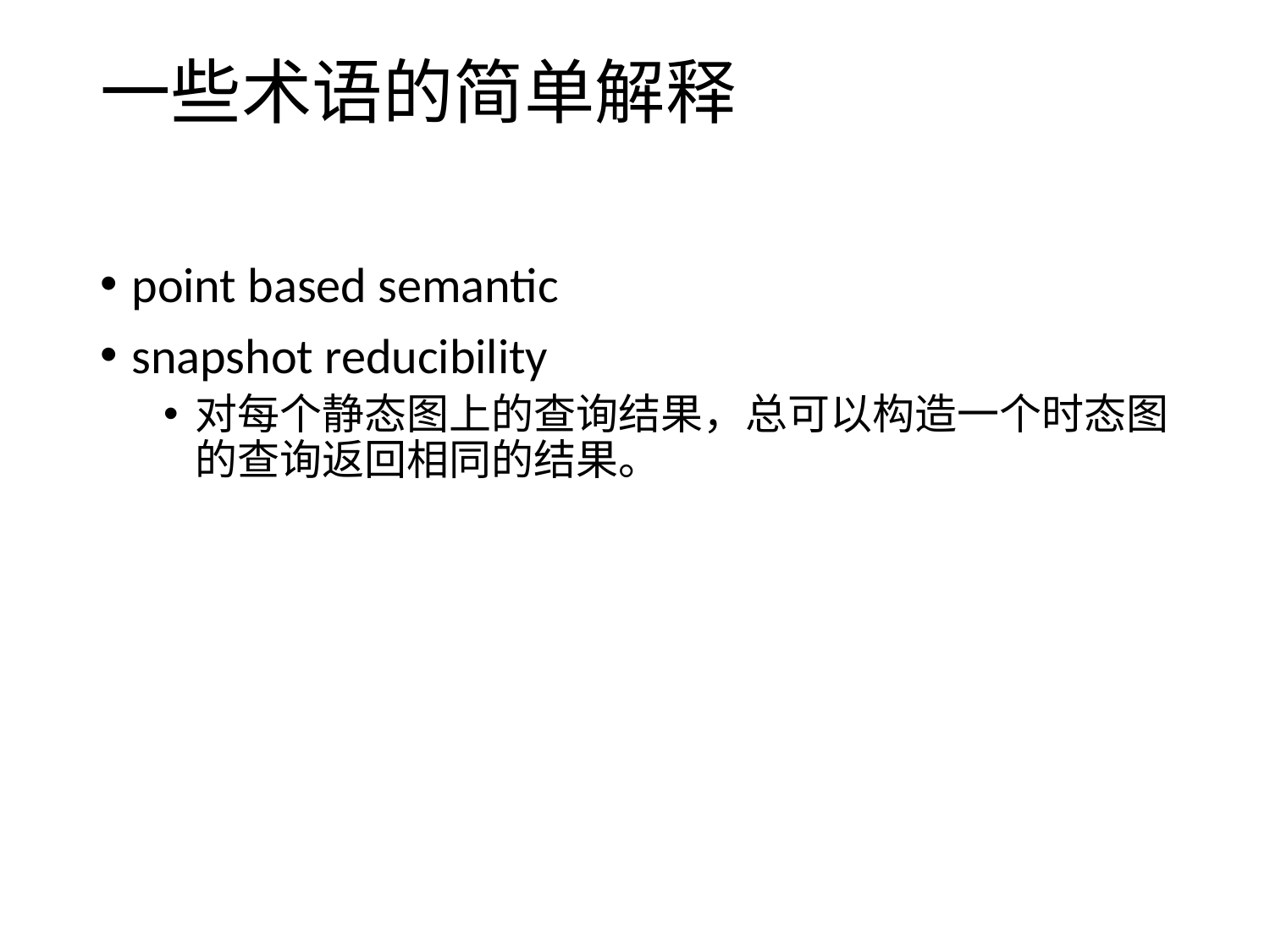

# 一些术语的简单解释
point based semantic
snapshot reducibility
对每个静态图上的查询结果，总可以构造一个时态图的查询返回相同的结果。